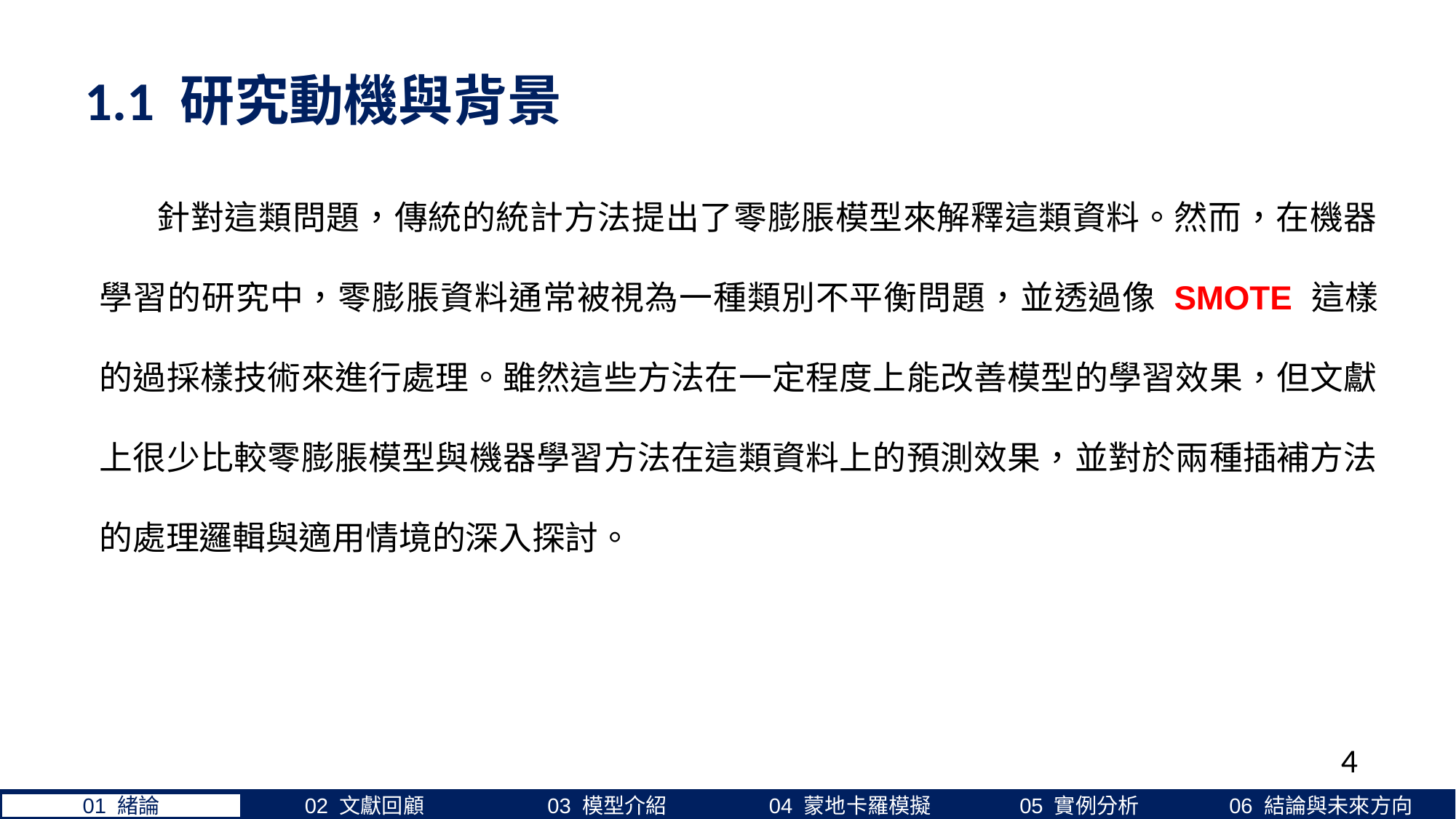

1.1 研究動機與背景
      針對這類問題，傳統的統計方法提出了零膨脹模型來解釋這類資料。然而，在機器學習的研究中，零膨脹資料通常被視為一種類別不平衡問題，並透過像 SMOTE 這樣的過採樣技術來進行處理。雖然這些方法在一定程度上能改善模型的學習效果，但文獻上很少比較零膨脹模型與機器學習方法在這類資料上的預測效果，並對於兩種插補方法的處理邏輯與適用情境的深入探討。